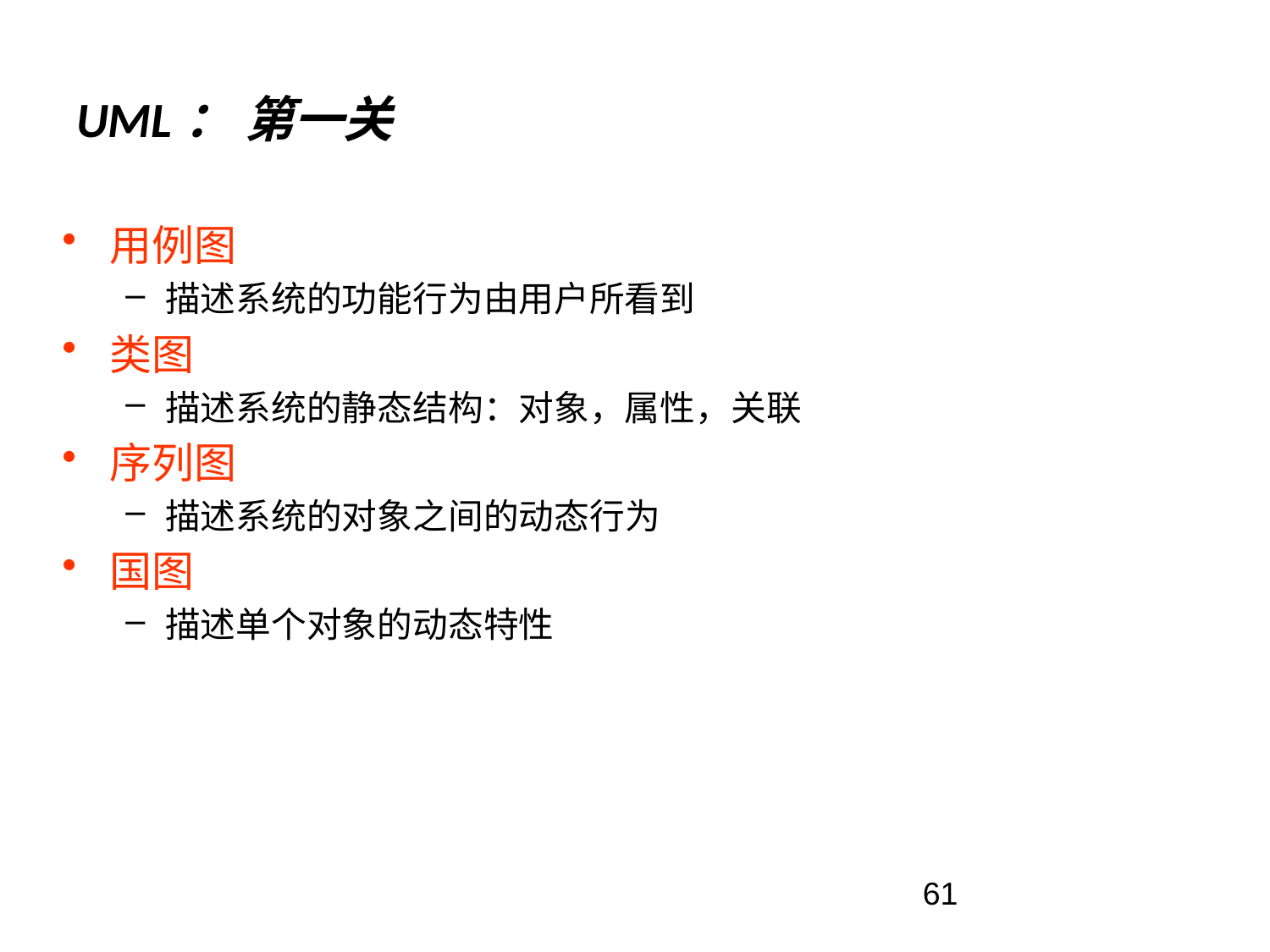

# UML： 第一关

用例图
描述系统的功能行为由用户所看到
类图
描述系统的静态结构：对象，属性，关联
序列图
描述系统的对象之间的动态行为
国图
描述单个对象的动态特性
61